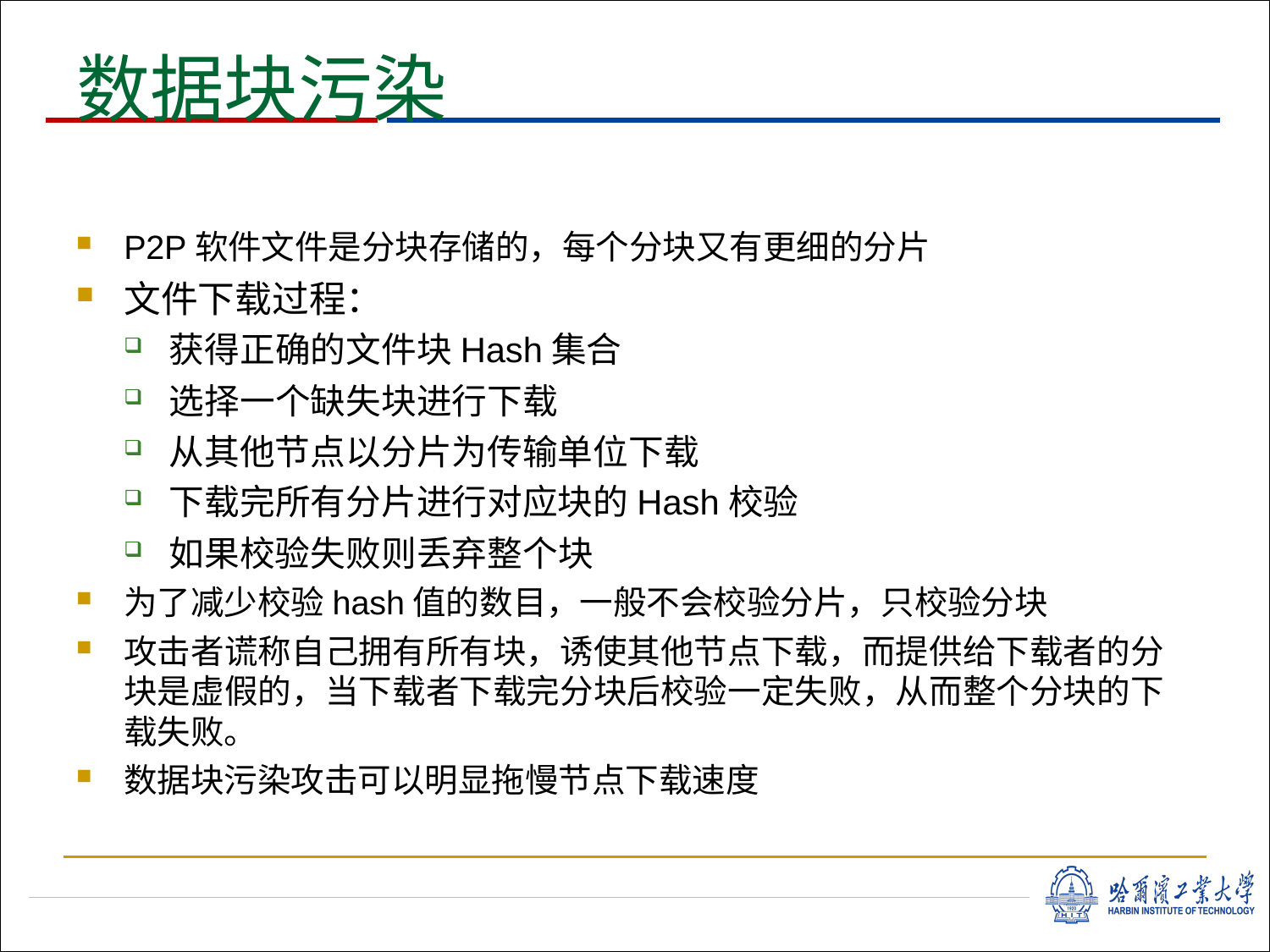

# 数据块污染
P2P软件文件是分块存储的，每个分块又有更细的分片
文件下载过程：
获得正确的文件块Hash集合
选择一个缺失块进行下载
从其他节点以分片为传输单位下载
下载完所有分片进行对应块的Hash校验
如果校验失败则丢弃整个块
为了减少校验hash值的数目，一般不会校验分片，只校验分块
攻击者谎称自己拥有所有块，诱使其他节点下载，而提供给下载者的分 块是虚假的，当下载者下载完分块后校验一定失败，从而整个分块的下 载失败。
数据块污染攻击可以明显拖慢节点下载速度